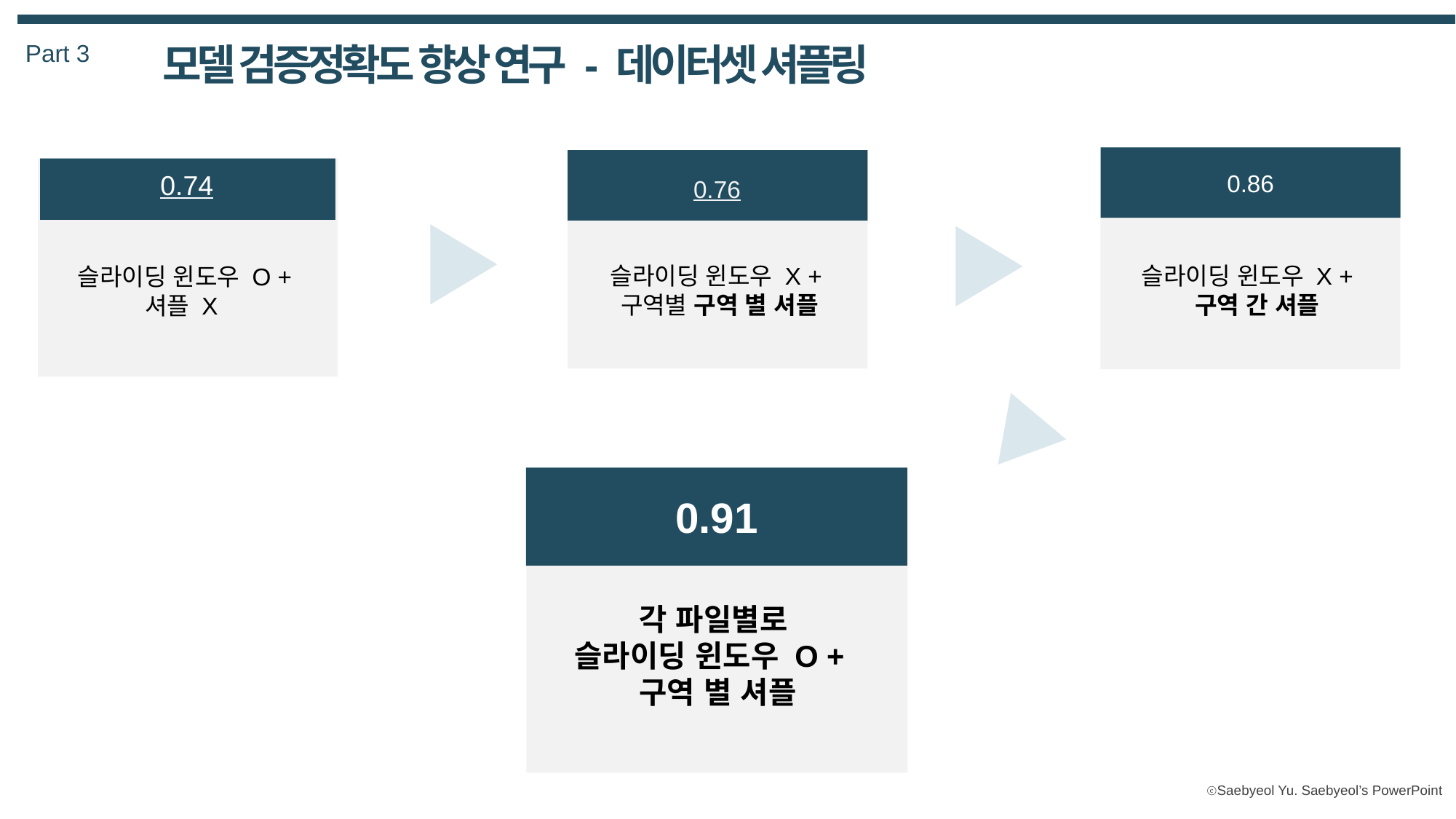

Part 3
모델 검증정확도 향상 연구 - 데이터셋 셔플링
0.86

0.74

0.76

슬라이딩 윈도우 X +
 구역 간 셔플
슬라이딩 윈도우 X +
구역별 구역 별 셔플

슬라이딩 윈도우 O +
셔플 X

0.91

각 파일별로
슬라이딩 윈도우 O +
구역 별 셔플